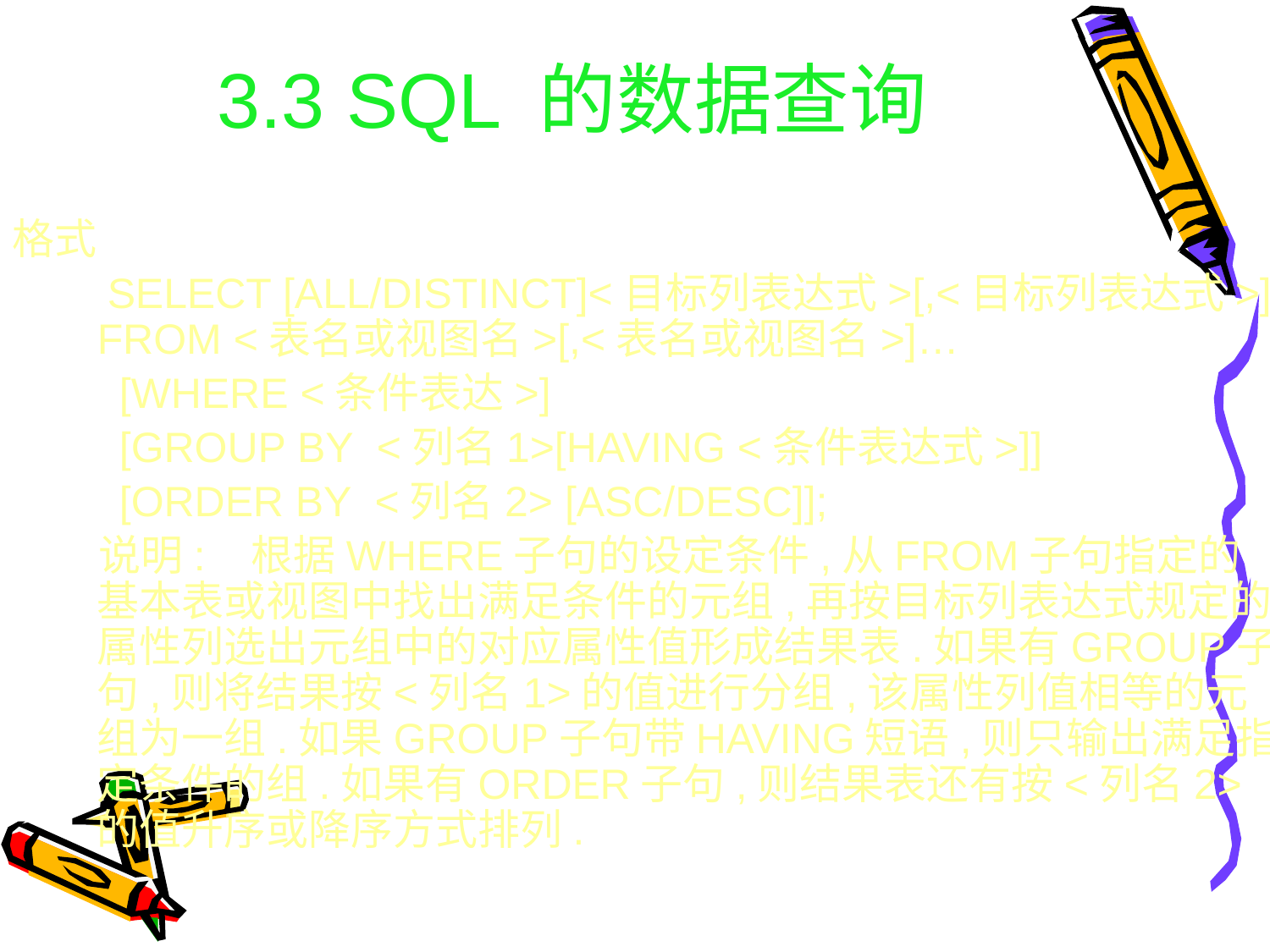

# 3.3 SQL 的数据查询
格式
        SELECT [ALL/DISTINCT]<目标列表达式>[,<目标列表达式>] FROM <表名或视图名>[,<表名或视图名>]…
         [WHERE <条件表达>]
         [GROUP BY  <列名1>[HAVING <条件表达式>]]
         [ORDER BY  <列名2> [ASC/DESC]];
        说明:   根据WHERE子句的设定条件,从FROM子句指定的基本表或视图中找出满足条件的元组,再按目标列表达式规定的属性列选出元组中的对应属性值形成结果表.如果有GROUP子句,则将结果按<列名1>的值进行分组,该属性列值相等的元组为一组.如果GROUP子句带HAVING短语,则只输出满足指定条件的组.如果有ORDER子句,则结果表还有按<列名2>的值升序或降序方式排列.